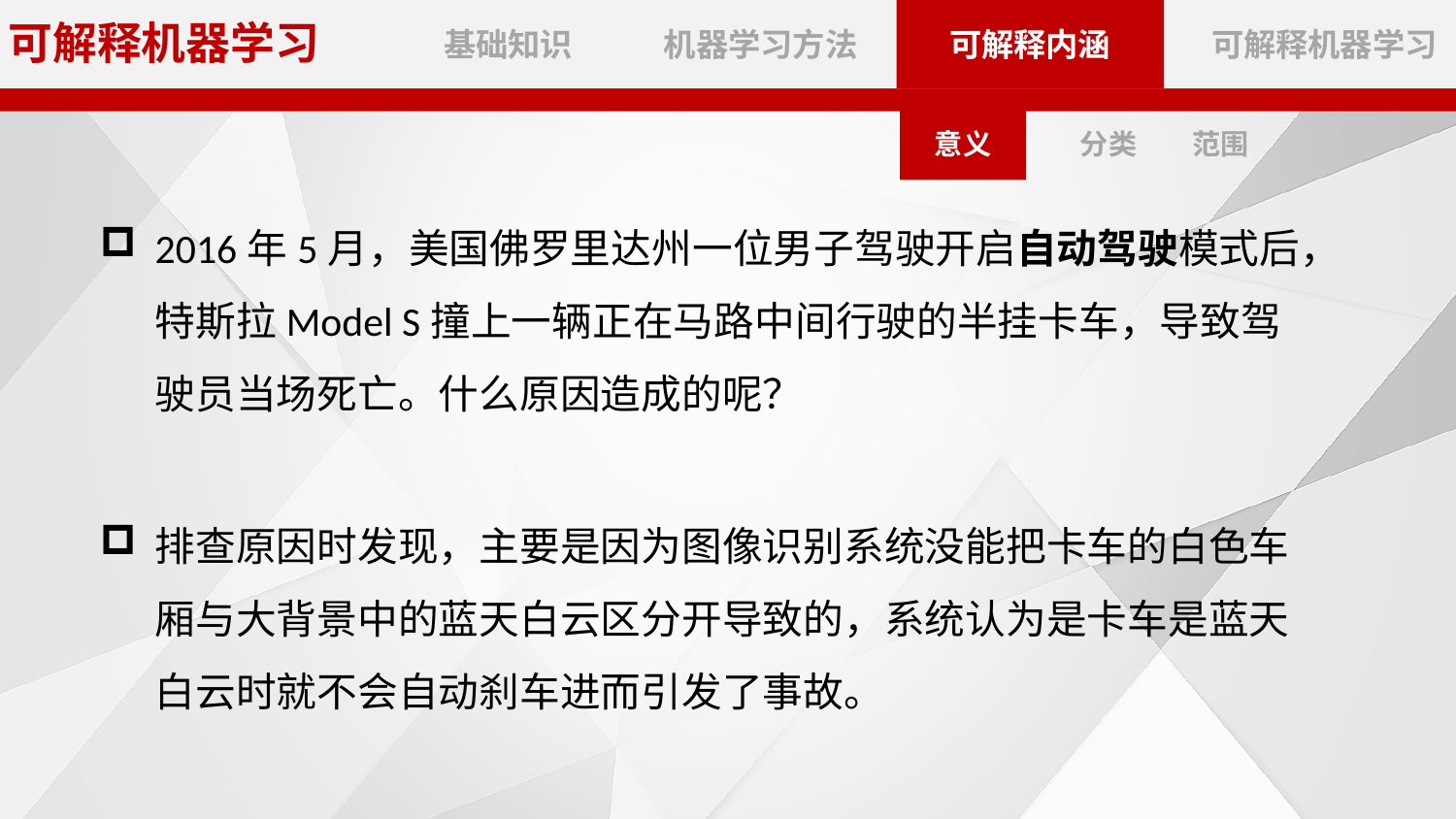

2016年5⽉，美国佛罗⾥达州⼀位男⼦驾驶开启⾃动驾驶模式后，特斯拉Model S撞上⼀辆正在马路中间⾏驶的半挂卡车，导致驾驶员当场死亡。什么原因造成的呢？
排查原因时发现，主要是因为图像识别系统没能把卡车的⽩⾊车厢与⼤背景中的蓝天⽩云区分开导致的，系统认为是卡车是蓝天⽩云时就不会⾃动刹车进⽽引发了事故。